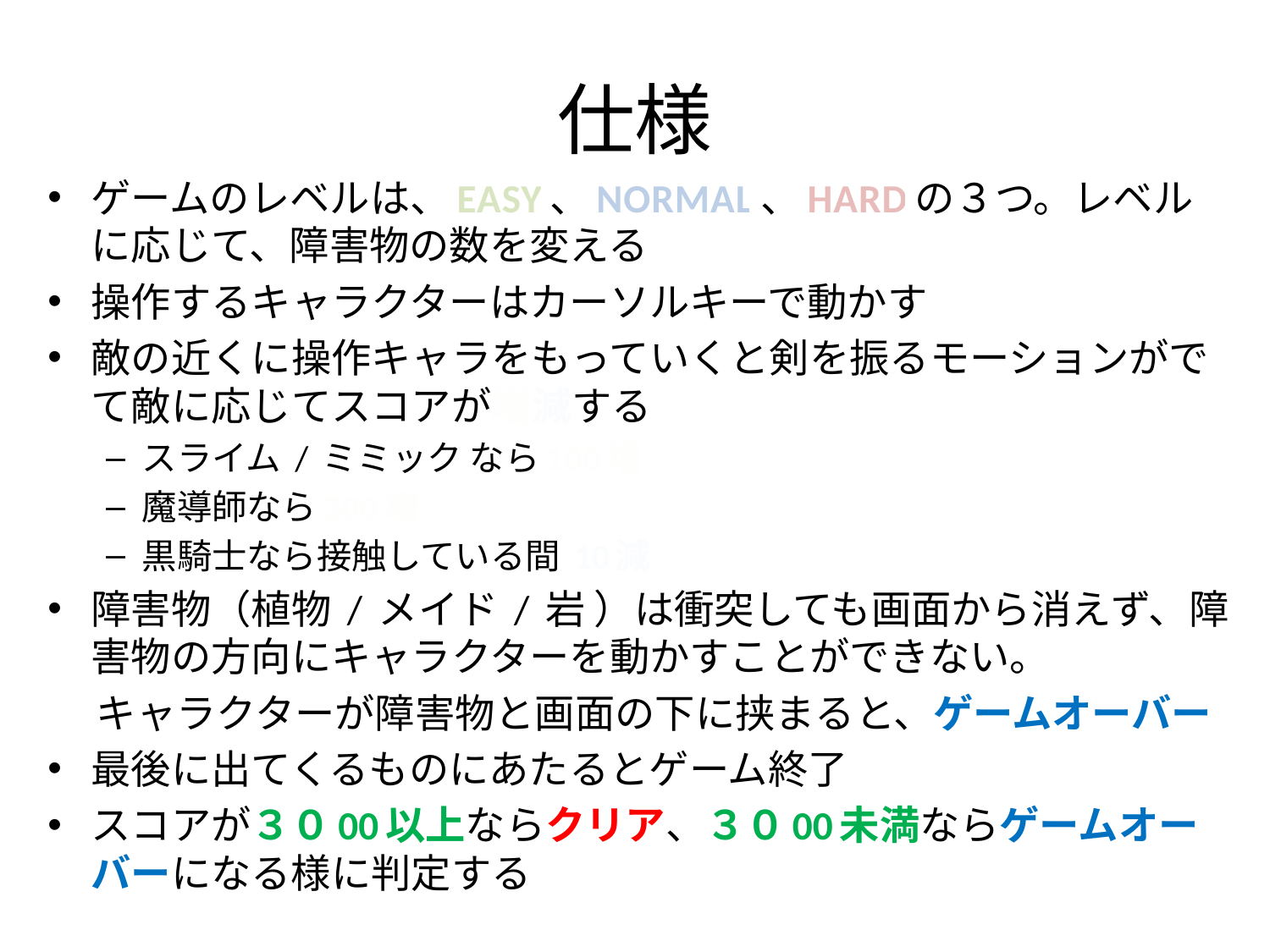

# 仕様
ゲームのレベルは、EASY、NORMAL、HARDの３つ。レベルに応じて、障害物の数を変える
操作するキャラクターはカーソルキーで動かす
敵の近くに操作キャラをもっていくと剣を振るモーションがでて敵に応じてスコアが増減する
スライム / ミミック なら100増
魔導師なら300増
黒騎士なら接触している間 10減
障害物（植物 / メイド / 岩 ）は衝突しても画面から消えず、障害物の方向にキャラクターを動かすことができない。
　 キャラクターが障害物と画面の下に挟まると、ゲームオーバー
最後に出てくるものにあたるとゲーム終了
スコアが３０00以上ならクリア、３０00未満ならゲームオーバーになる様に判定する